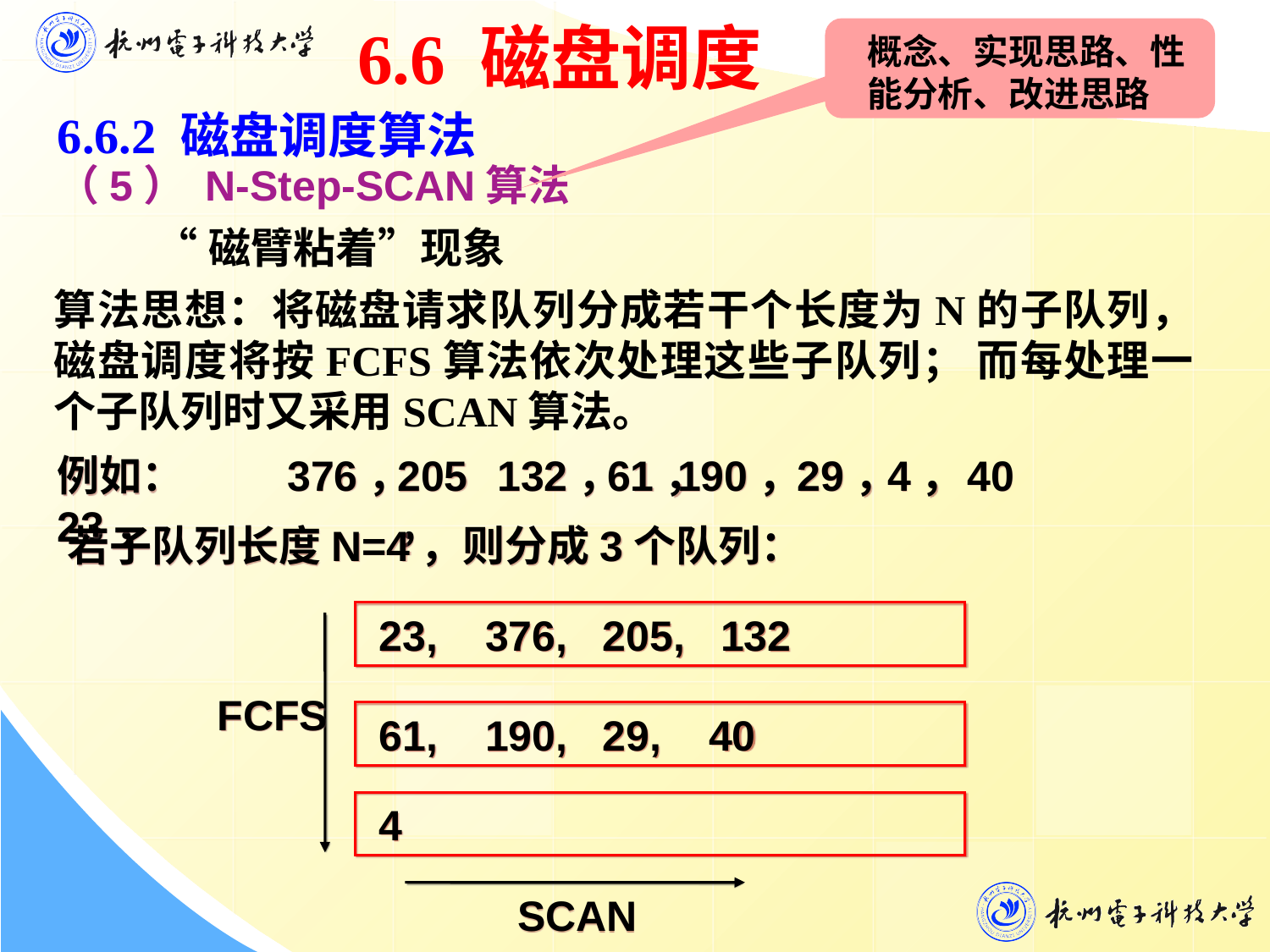

6.6 磁盘调度
概念、实现思路、性能分析、改进思路
6.6.2 磁盘调度算法
（5） N-Step-SCAN算法
        “磁臂粘着”现象
算法思想：将磁盘请求队列分成若干个长度为N的子队列，磁盘调度将按FCFS算法依次处理这些子队列； 而每处理一个子队列时又采用SCAN算法。
例如：23，
376，
205，
132，
61，
190，
29，
4，
40
若子队列长度N=4，则分成3个队列：
 23,    376,   205,   132

FCFS
 61,    190,   29,    40
 4

SCAN